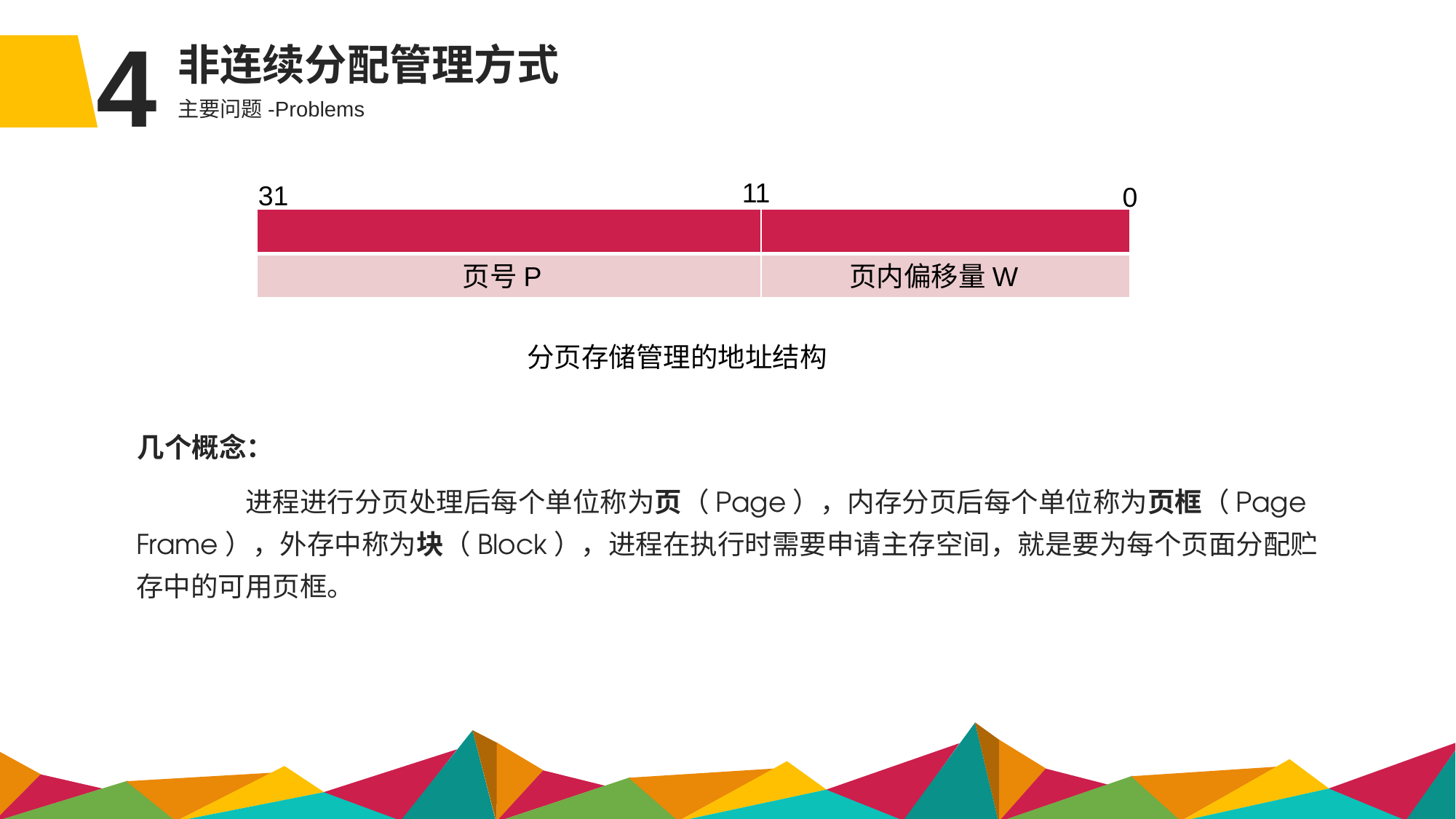

4
非连续分配管理方式
主要问题-Problems
11
31
0
|  |  |
| --- | --- |
|  |  |
页号P
页内偏移量W
分页存储管理的地址结构
几个概念：
	进程进行分页处理后每个单位称为页（Page），内存分页后每个单位称为页框（Page Frame），外存中称为块（Block），进程在执行时需要申请主存空间，就是要为每个页面分配贮存中的可用页框。